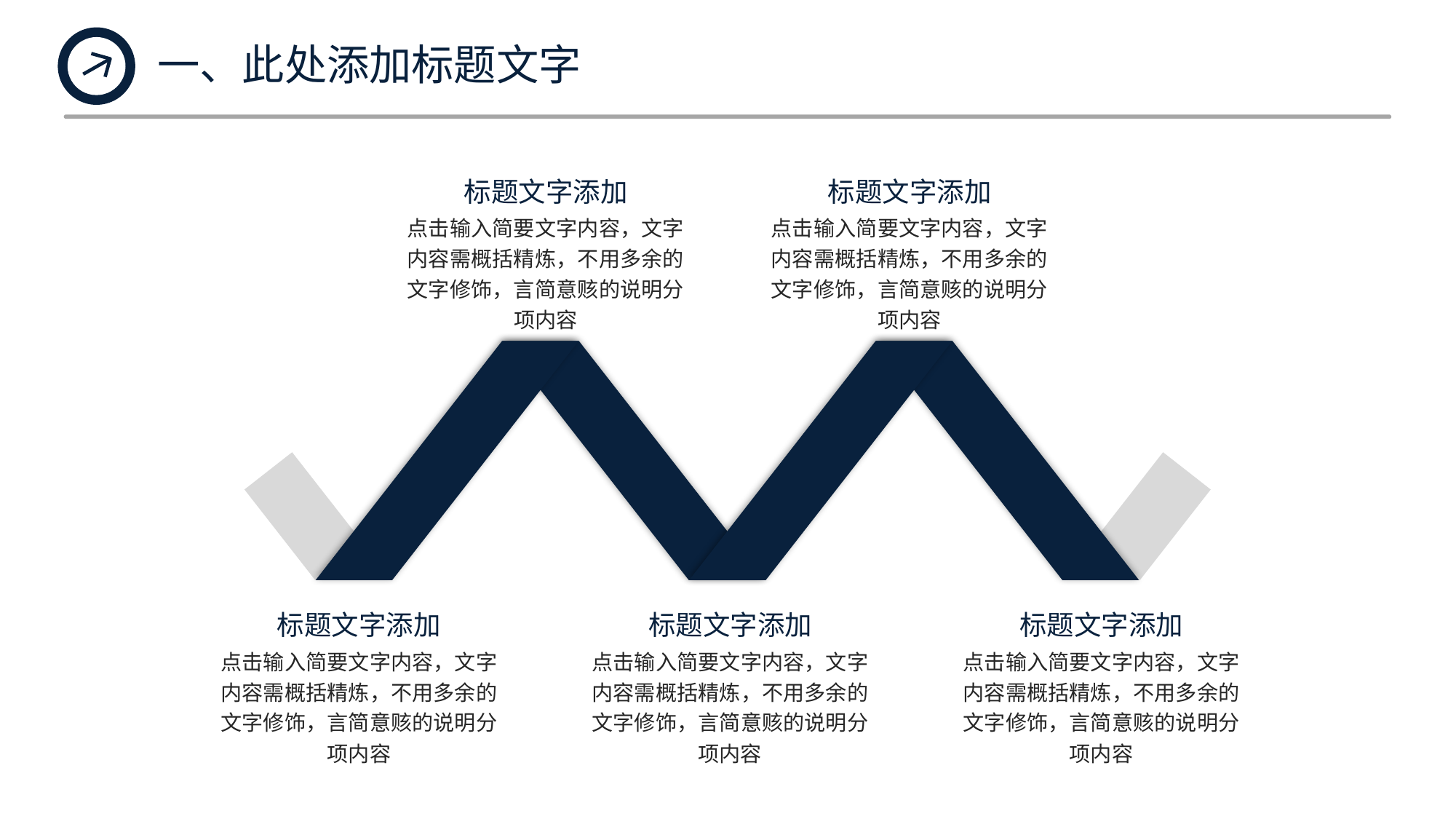

一、此处添加标题文字

标题文字添加
点击输入简要文字内容，文字内容需概括精炼，不用多余的文字修饰，言简意赅的说明分项内容
标题文字添加
点击输入简要文字内容，文字内容需概括精炼，不用多余的文字修饰，言简意赅的说明分项内容

标题文字添加
点击输入简要文字内容，文字内容需概括精炼，不用多余的文字修饰，言简意赅的说明分项内容
标题文字添加
点击输入简要文字内容，文字内容需概括精炼，不用多余的文字修饰，言简意赅的说明分项内容
标题文字添加
点击输入简要文字内容，文字内容需概括精炼，不用多余的文字修饰，言简意赅的说明分项内容